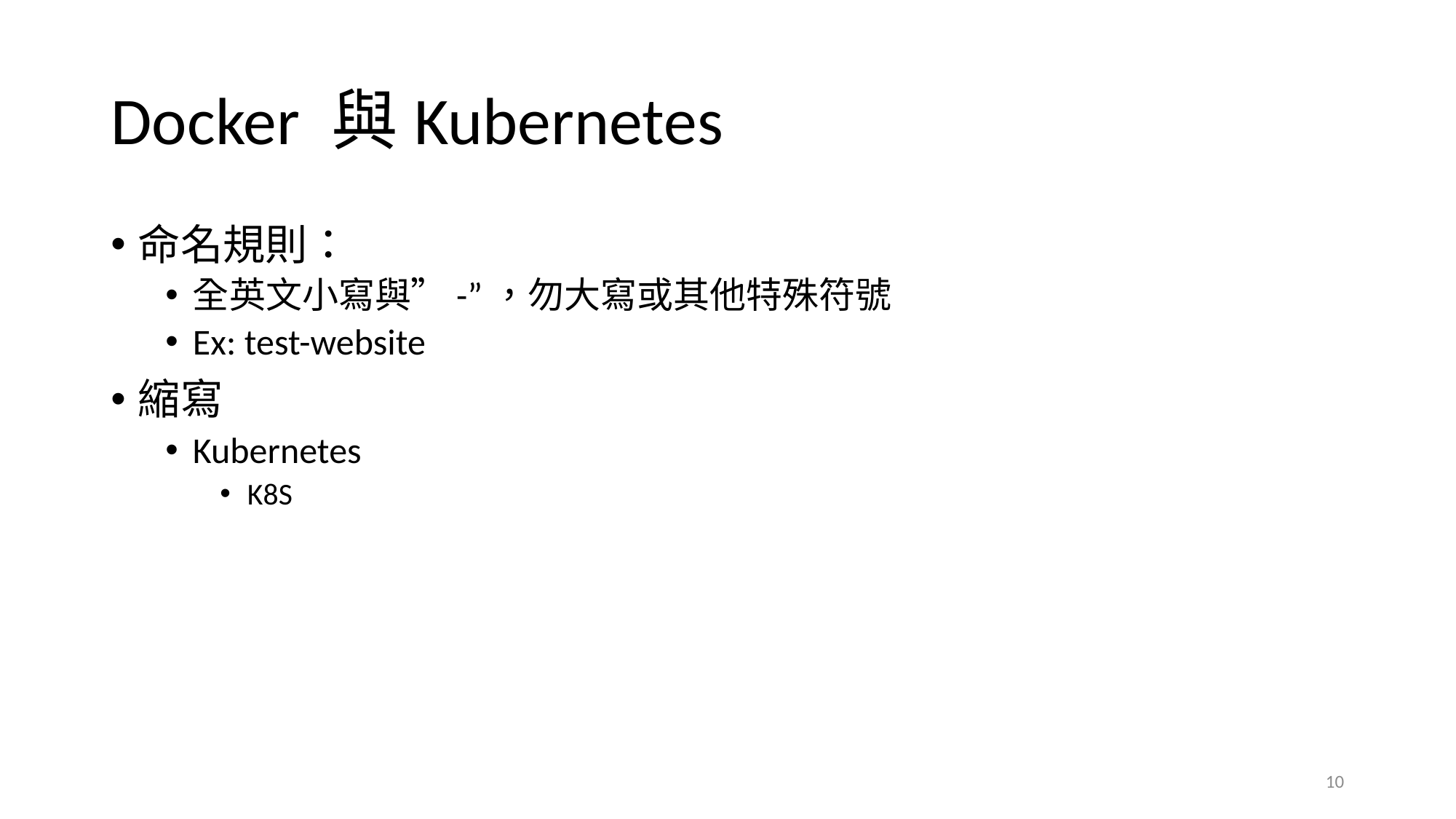

# Docker 與Kubernetes
命名規則：
全英文小寫與”-”，勿大寫或其他特殊符號
Ex: test-website
縮寫
Kubernetes
K8S
10